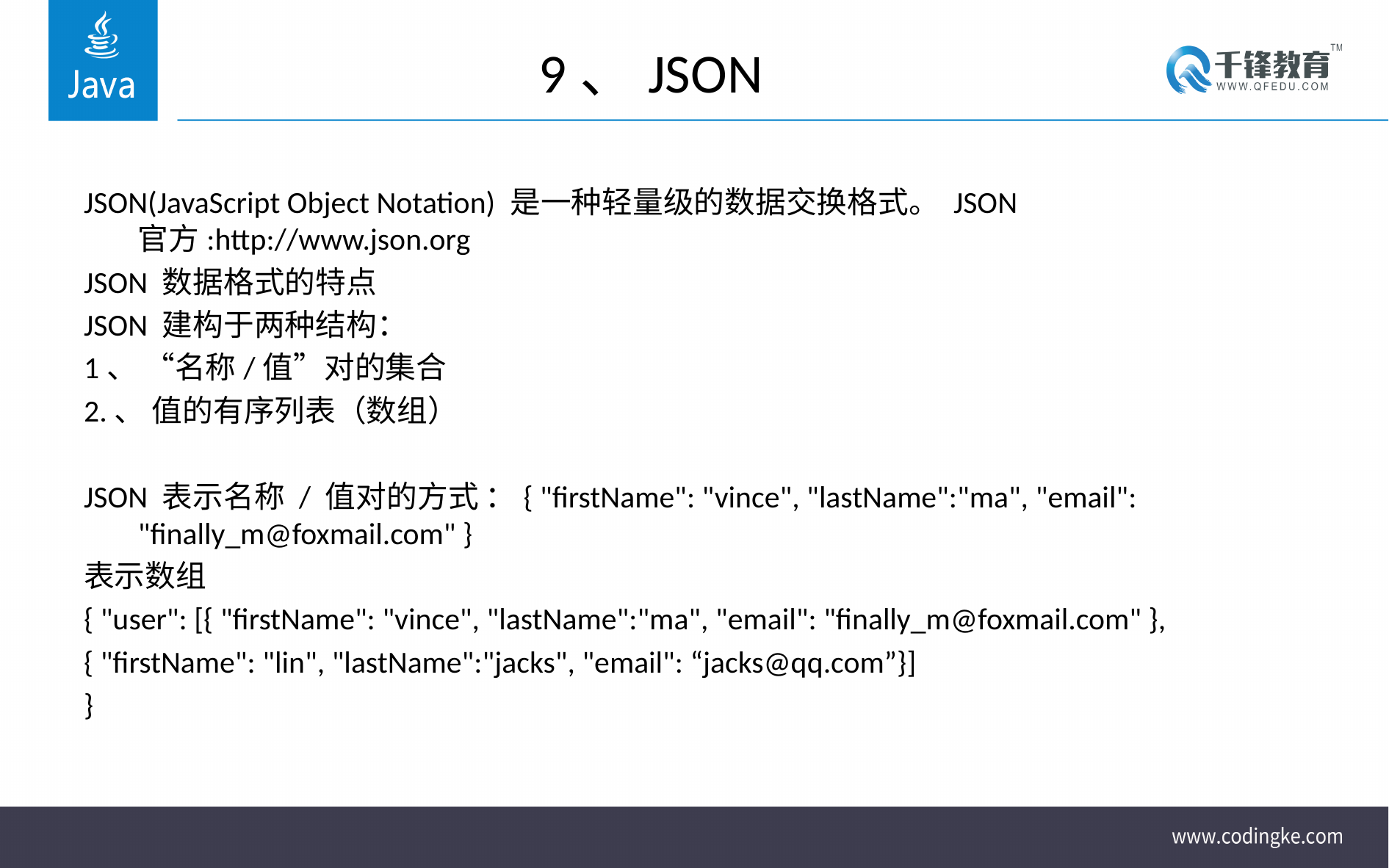

# 9、JSON
JSON(JavaScript Object Notation) 是一种轻量级的数据交换格式。 JSON 官方:http://www.json.org
JSON 数据格式的特点
JSON 建构于两种结构：
1、 “名称/值”对的集合
2.、 值的有序列表（数组）

JSON 表示名称 / 值对的方式 ：{ "firstName": "vince", "lastName":"ma", "email": "finally_m@foxmail.com" }
表示数组
{ "user": [ { "firstName": "vince", "lastName":"ma", "email": "finally_m@foxmail.com" },
{ "firstName": "lin", "lastName":"jacks", "email": “jacks@qq.com”}]
}